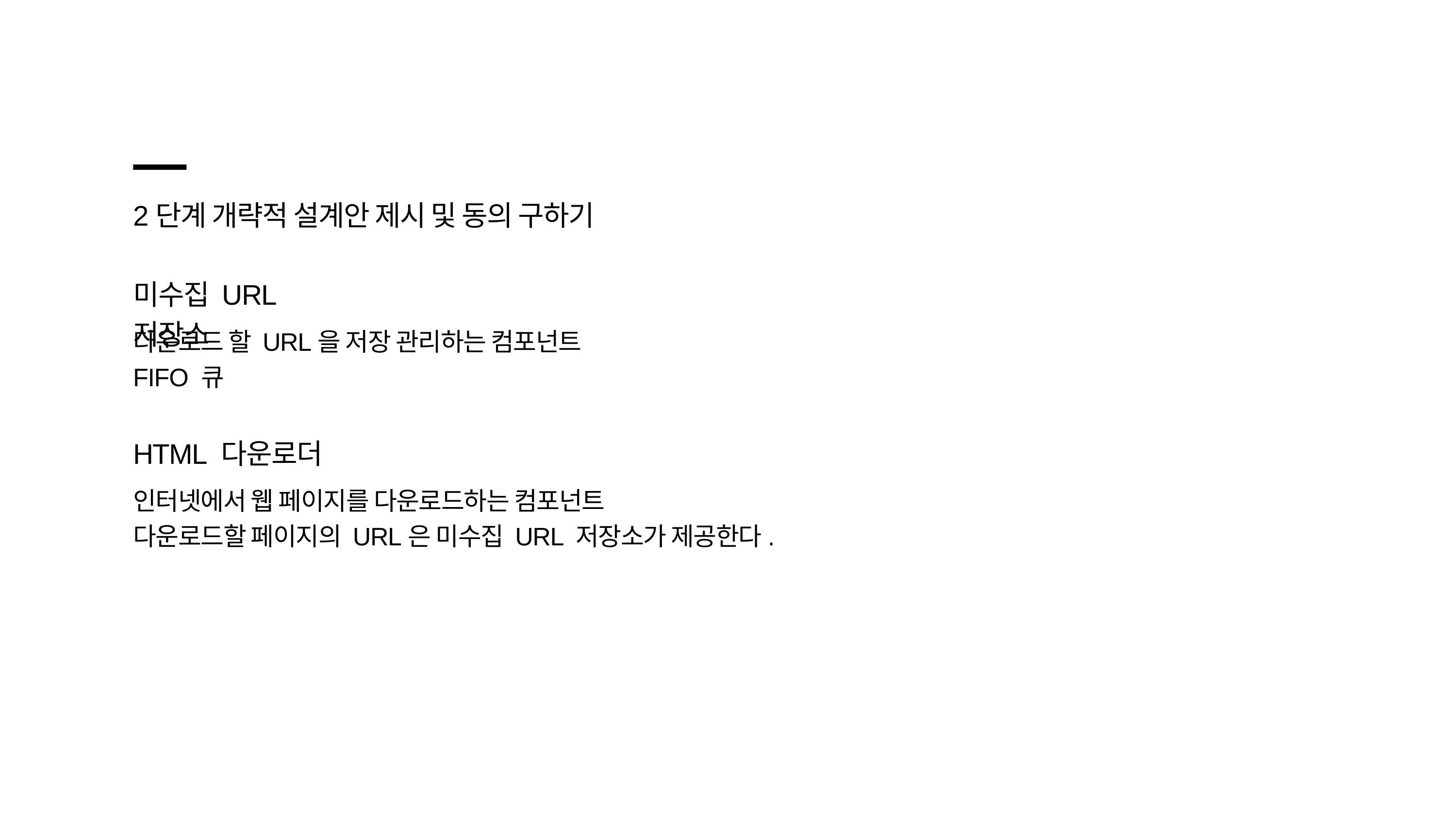

2단계 개략적 설계안 제시 및 동의 구하기
미수집 URL 저장소
다운로드 할 URL을 저장 관리하는 컴포넌트
FIFO 큐
HTML 다운로더
인터넷에서 웹 페이지를 다운로드하는 컴포넌트
다운로드할 페이지의 URL은 미수집 URL 저장소가 제공한다.